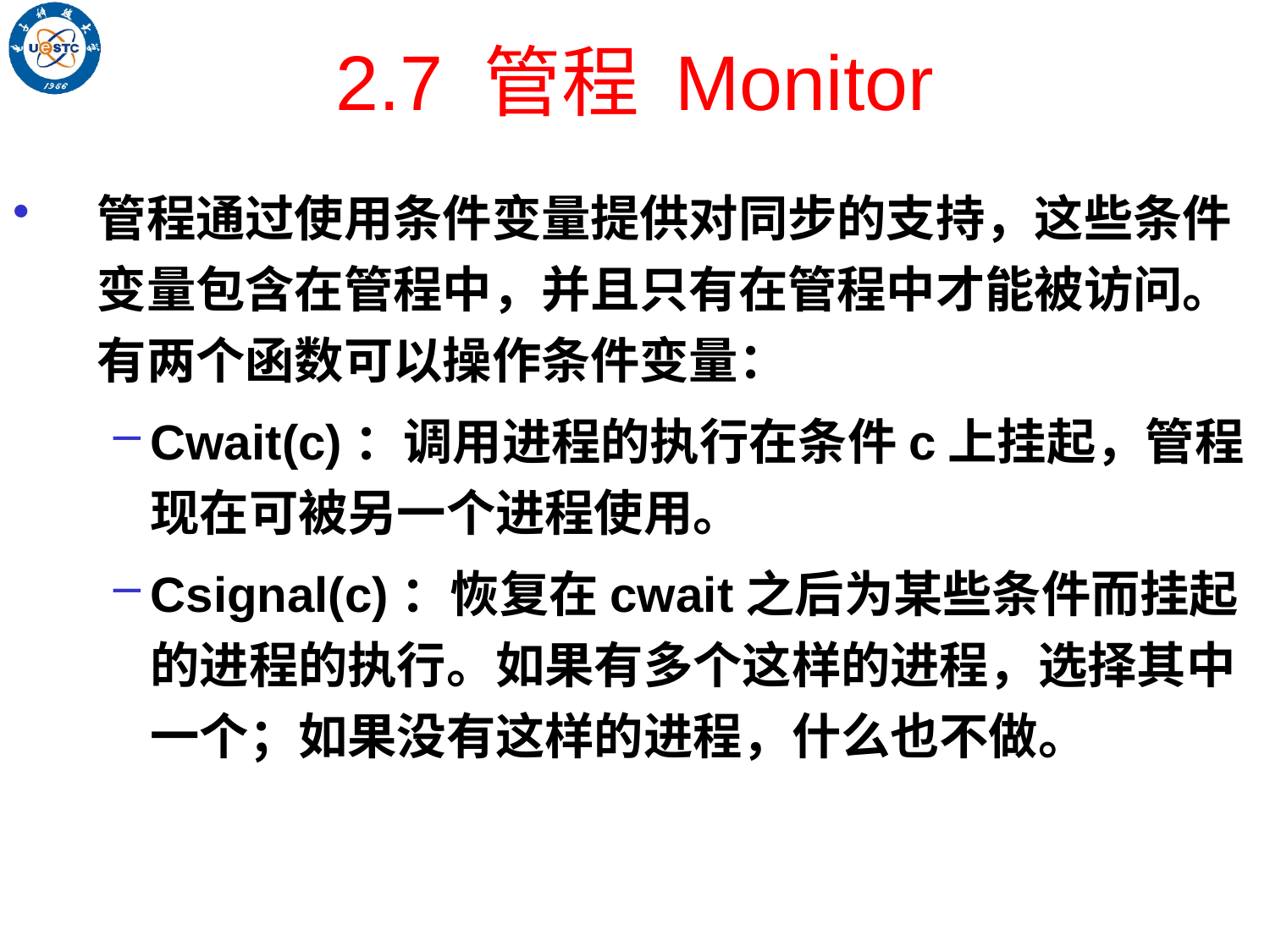

# 2.7 管程 Monitor
管程通过使用条件变量提供对同步的支持，这些条件变量包含在管程中，并且只有在管程中才能被访问。有两个函数可以操作条件变量：
Cwait(c)：调用进程的执行在条件c上挂起，管程现在可被另一个进程使用。
Csignal(c)：恢复在cwait之后为某些条件而挂起的进程的执行。如果有多个这样的进程，选择其中一个；如果没有这样的进程，什么也不做。